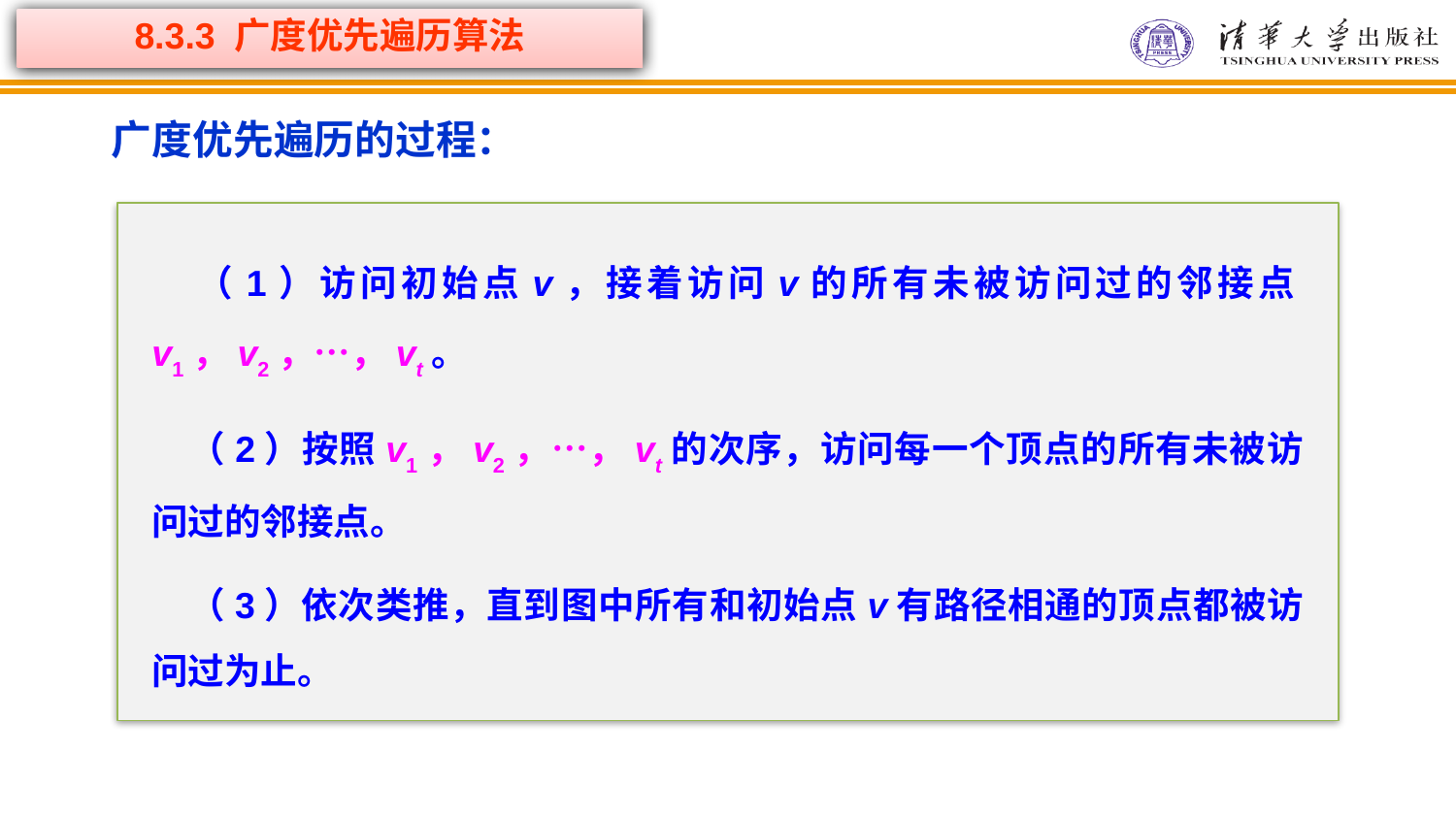

8.3.3 广度优先遍历算法
广度优先遍历的过程：
　（1）访问初始点v，接着访问v的所有未被访问过的邻接点v1，v2，…，vt。
　（2）按照v1，v2，…，vt的次序，访问每一个顶点的所有未被访问过的邻接点。
　（3）依次类推，直到图中所有和初始点v有路径相通的顶点都被访问过为止。